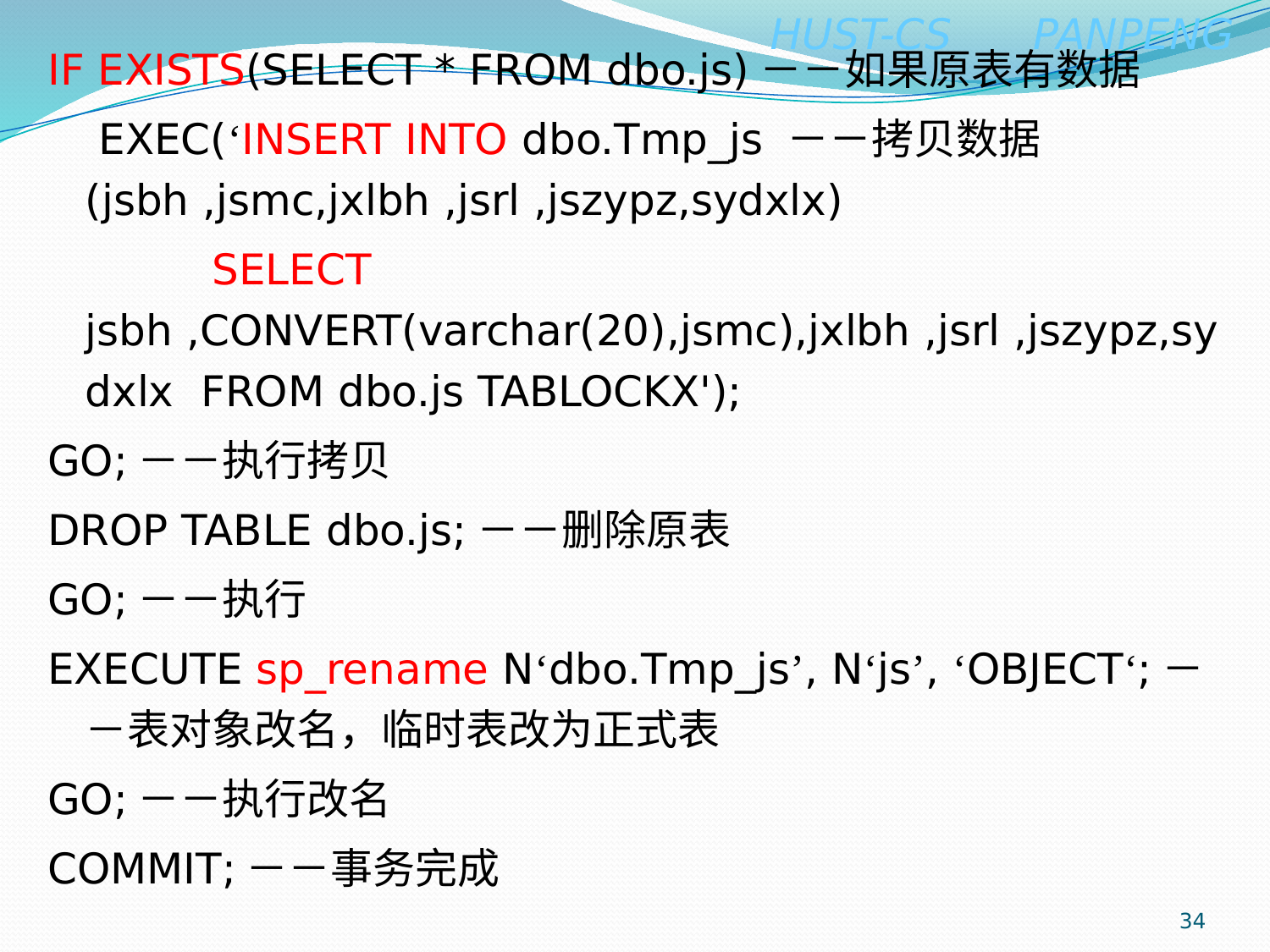

IF EXISTS(SELECT * FROM dbo.js)－－如果原表有数据
	 EXEC(‘INSERT INTO dbo.Tmp_js －－拷贝数据(jsbh ,jsmc,jxlbh ,jsrl ,jszypz,sydxlx)
		SELECT jsbh ,CONVERT(varchar(20),jsmc),jxlbh ,jsrl ,jszypz,sydxlx  FROM dbo.js TABLOCKX');
GO;－－执行拷贝
DROP TABLE dbo.js;－－删除原表
GO;－－执行
EXECUTE sp_rename N‘dbo.Tmp_js’, N‘js’, ‘OBJECT‘;－－表对象改名，临时表改为正式表
GO;－－执行改名
COMMIT;－－事务完成
34